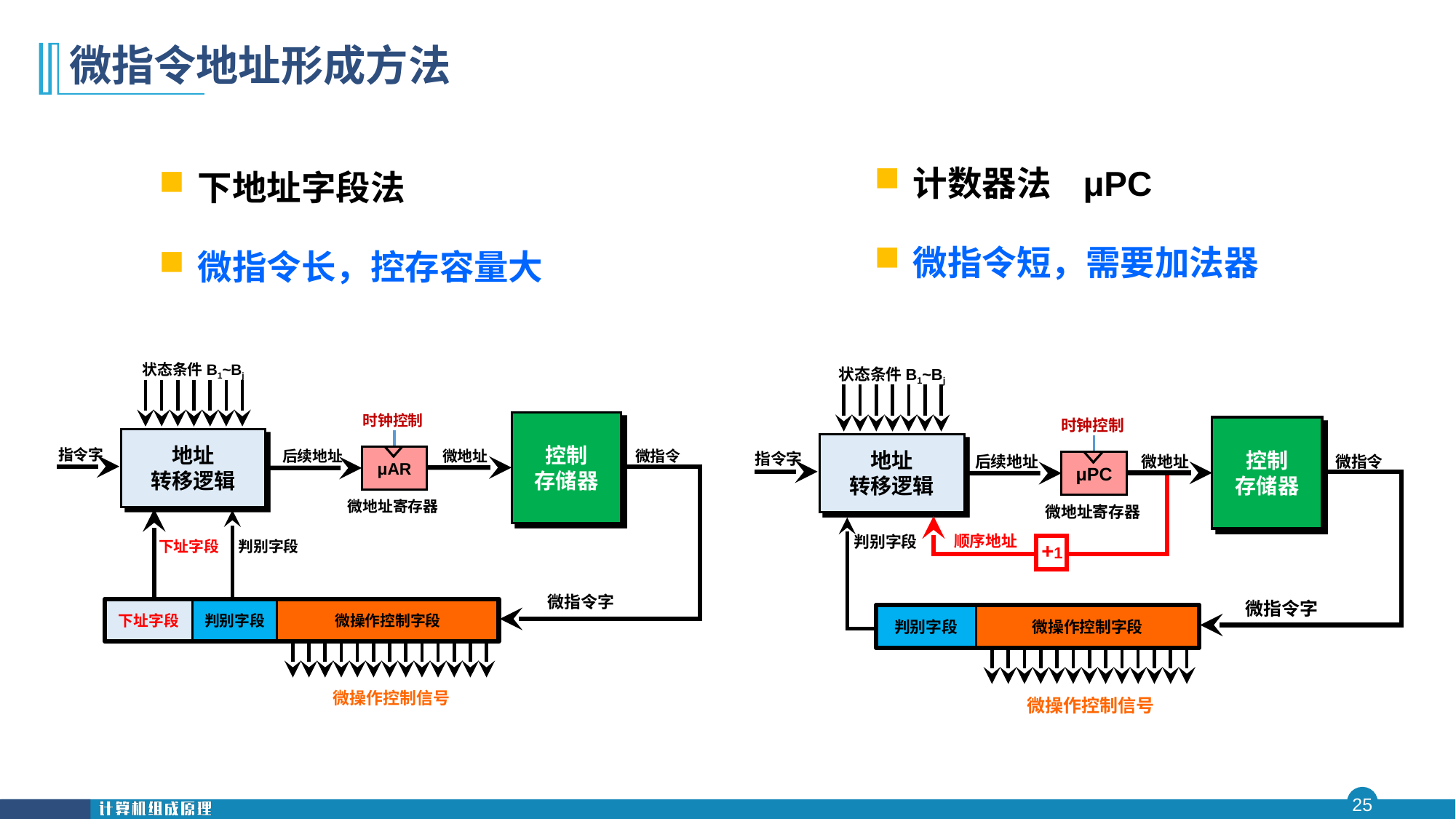

# 微指令地址形成方法
计数器法   μPC
微指令短，需要加法器
下地址字段法
微指令长，控存容量大

状态条件B1~Bj
地址
转移逻辑
时钟控制
μAR
微地址寄存器
控制
存储器
指令字
后续地址
微地址
微指令
微地址
判别字段
下址字段
微指令字

下址字段
判别字段
微操作控制字段
微操作控制信号
状态条件B1~Bj
地址
转移逻辑
时钟控制
μPC
微地址寄存器
控制
存储器
指令字
后续地址
微地址
微指令
微地址
顺序地址
判别字段
+1

微指令字
判别字段

微操作控制字段
微操作控制信号